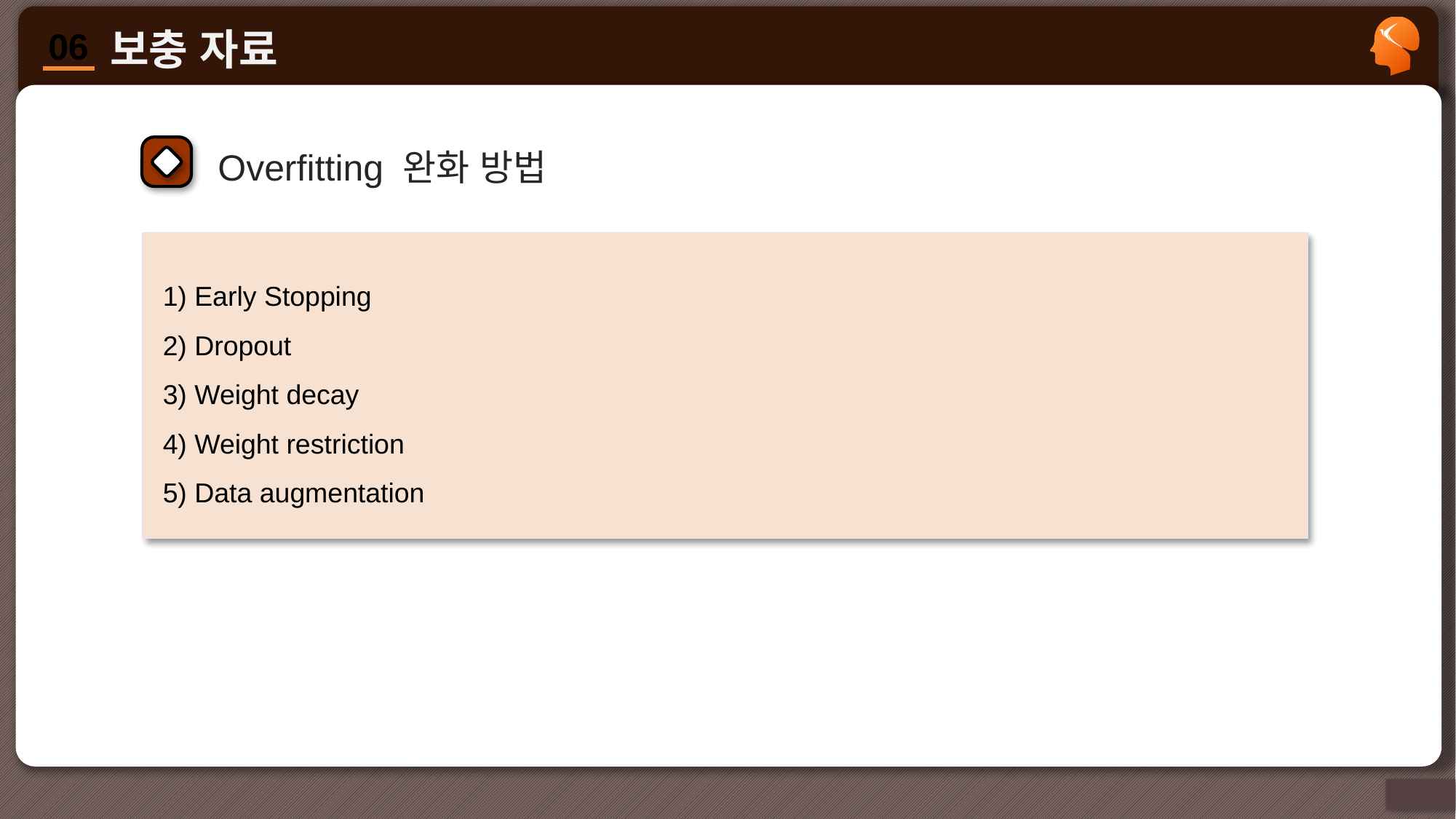

Overfitting 완화 방법

  1) Early Stopping
  2) Dropout
  3) Weight decay
  4) Weight restriction
  5) Data augmentation